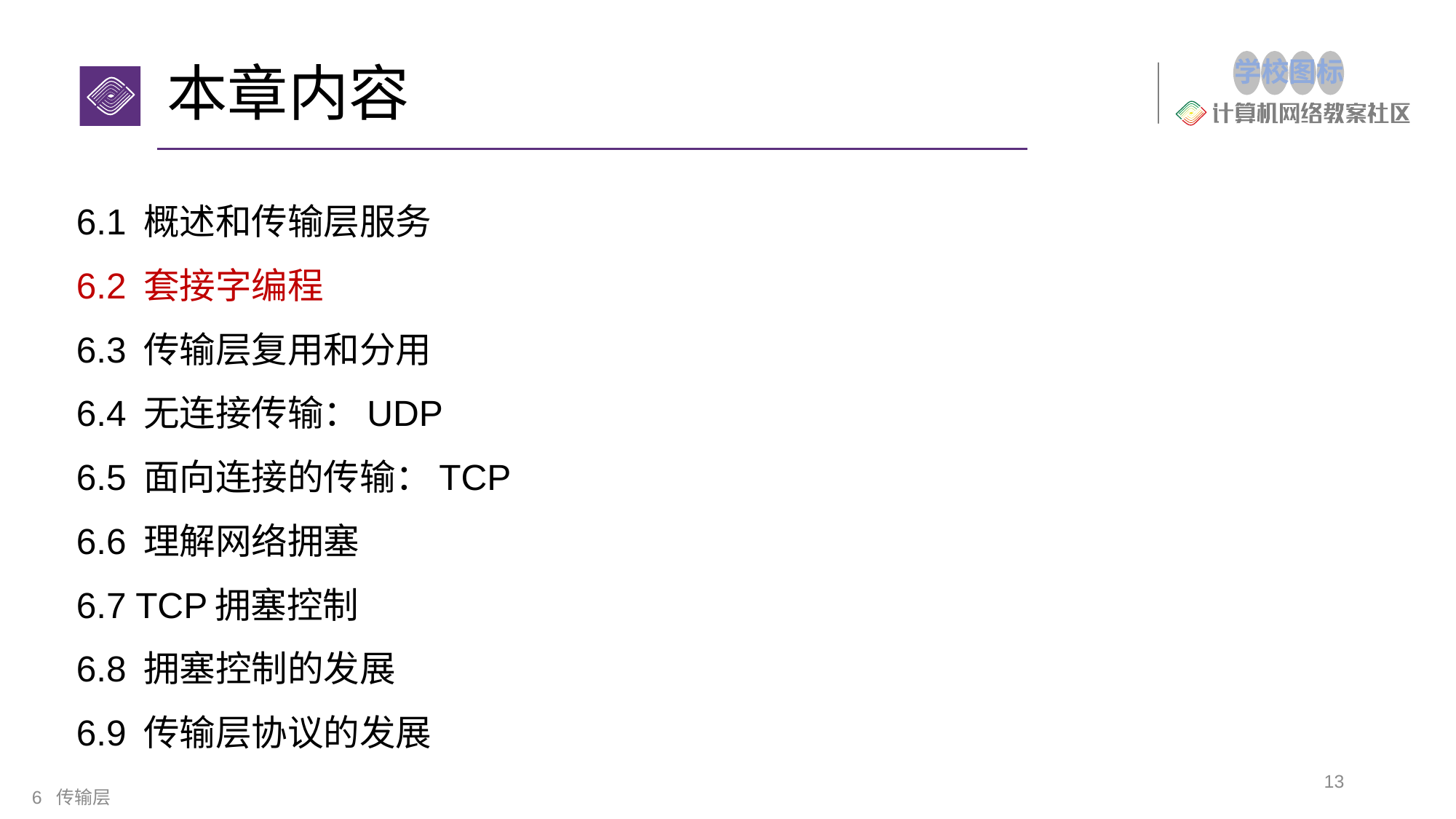

# 本章内容
6.1 概述和传输层服务
6.2 套接字编程
6.3 传输层复用和分用
6.4 无连接传输：UDP
6.5 面向连接的传输：TCP
6.6 理解网络拥塞
6.7 TCP拥塞控制
6.8 拥塞控制的发展
6.9 传输层协议的发展
13
6  传输层